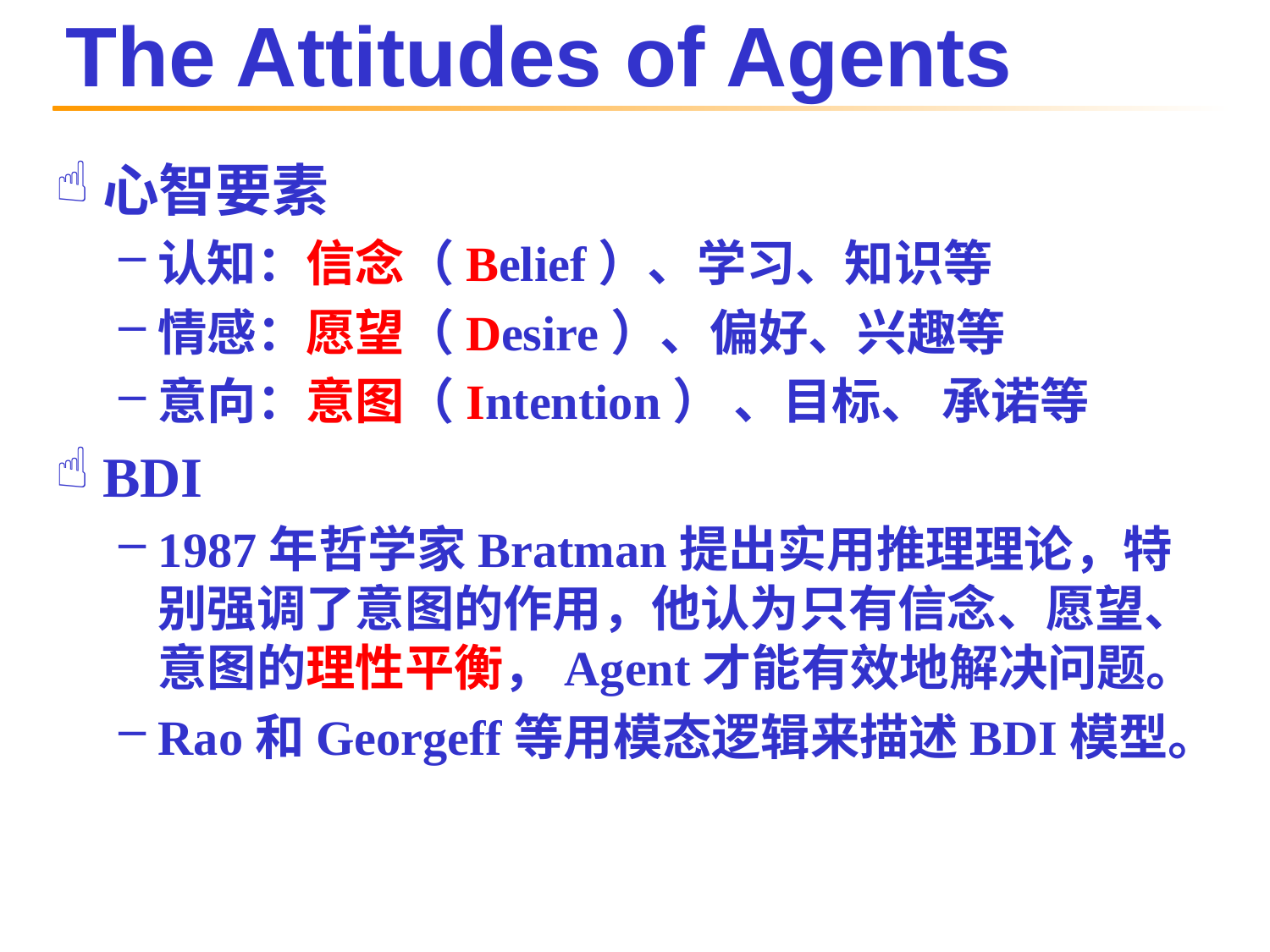

# The Attitudes of Agents
心智要素
认知：信念（Belief）、学习、知识等
情感：愿望（Desire）、偏好、兴趣等
意向：意图（Intention） 、目标、 承诺等
BDI
1987年哲学家Bratman提出实用推理理论，特别强调了意图的作用，他认为只有信念、愿望、意图的理性平衡，Agent才能有效地解决问题。
Rao和Georgeff等用模态逻辑来描述BDI模型。